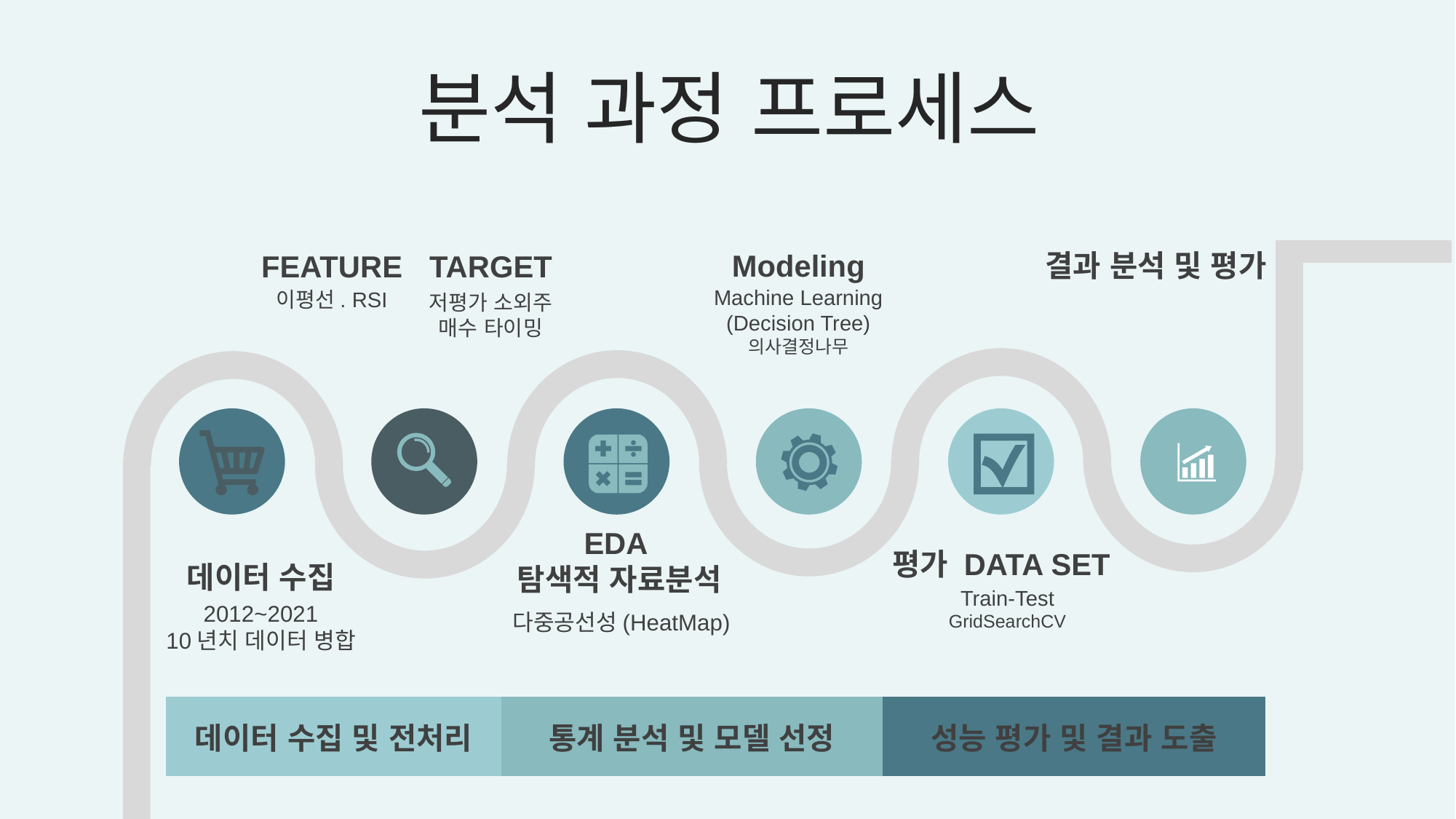

분석 과정 프로세스

Modeling
Machine Learning
(Decision Tree)
의사결정나무
결과 분석 및 평가
FEATURE
이평선. RSI
TARGET
저평가 소외주
매수 타이밍

EDA
탐색적 자료분석
다중공선성(HeatMap)
평가 DATA SET
Train-Test
GridSearchCV
데이터 수집
2012~2021
10년치 데이터 병합
| 데이터 수집 및 전처리 | 통계 분석 및 모델 선정 | 성능 평가 및 결과 도출 |
| --- | --- | --- |